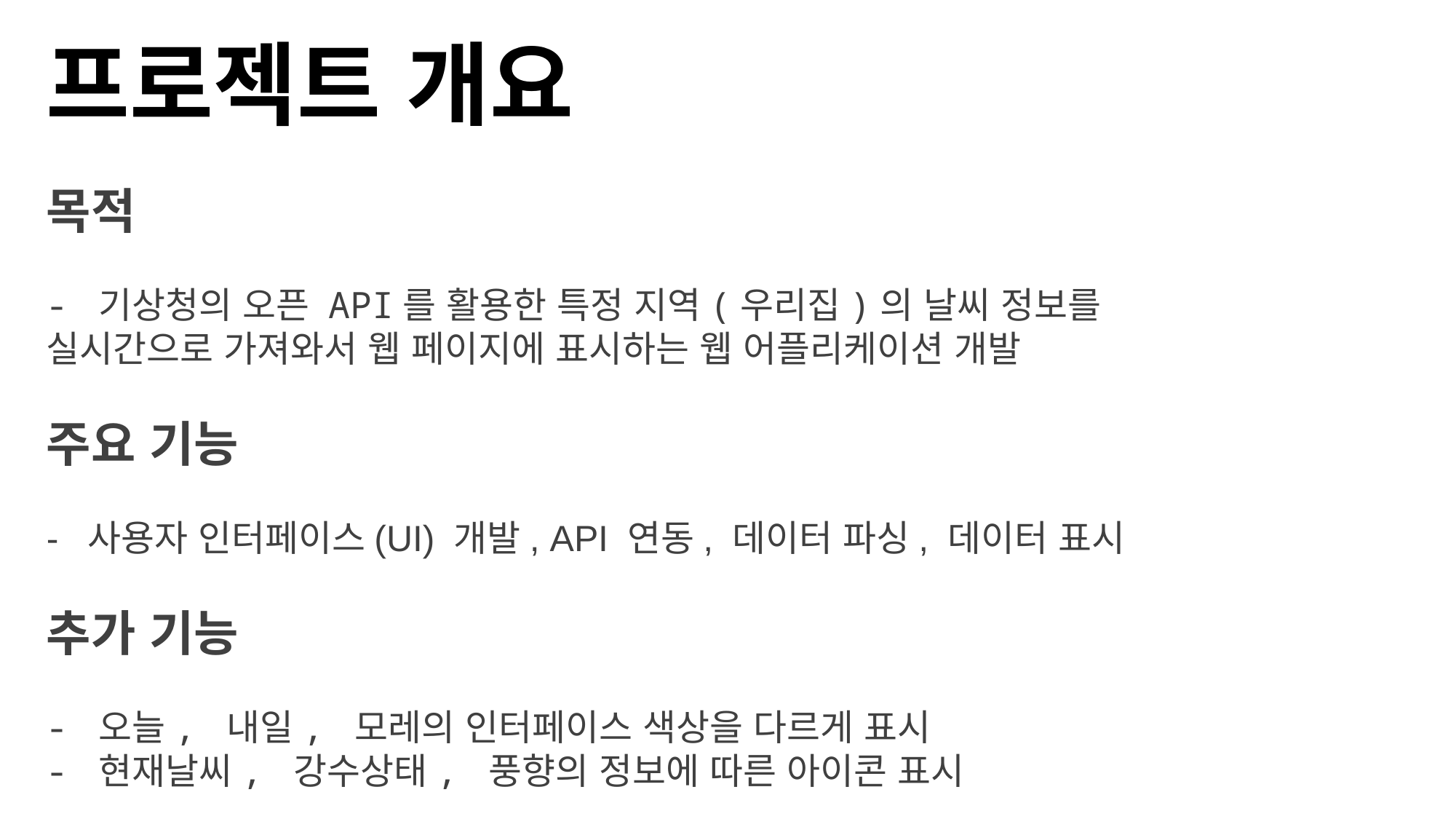

프로젝트 개요

목적
- 기상청의 오픈 API를 활용한 특정 지역(우리집)의 날씨 정보를
실시간으로 가져와서 웹 페이지에 표시하는 웹 어플리케이션 개발

주요 기능
-  사용자 인터페이스(UI) 개발, API 연동, 데이터 파싱, 데이터 표시

추가 기능
- 오늘, 내일, 모레의 인터페이스 색상을 다르게 표시
- 현재날씨, 강수상태, 풍향의 정보에 따른 아이콘 표시